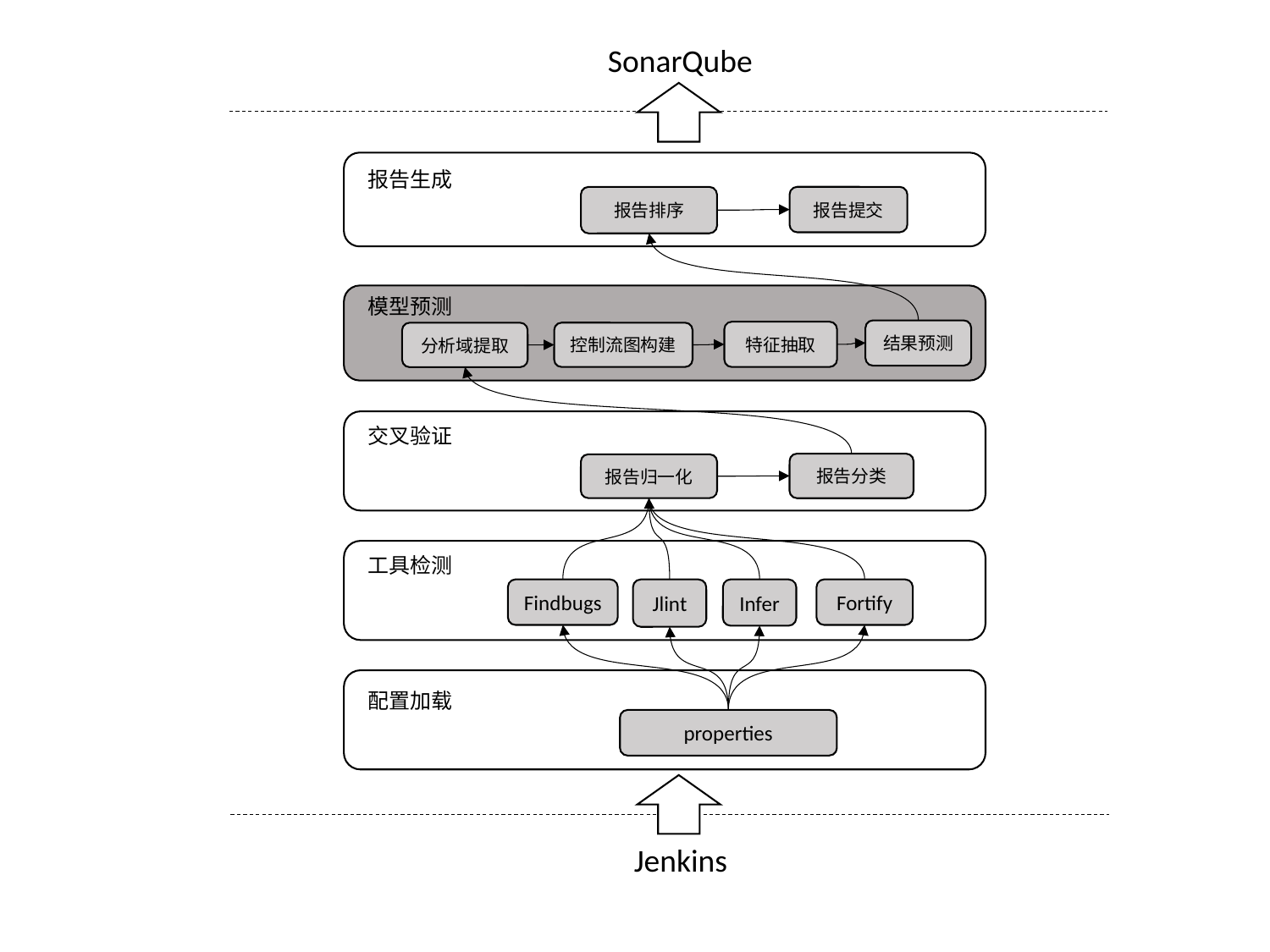

SonarQube

报告生成
报告排序
报告提交

模型预测
结果预测
特征抽取
分析域提取
控制流图构建

交叉验证
报告分类
报告归一化

工具检测
Jlint
Fortify
Findbugs
Infer

配置加载
properties

Jenkins